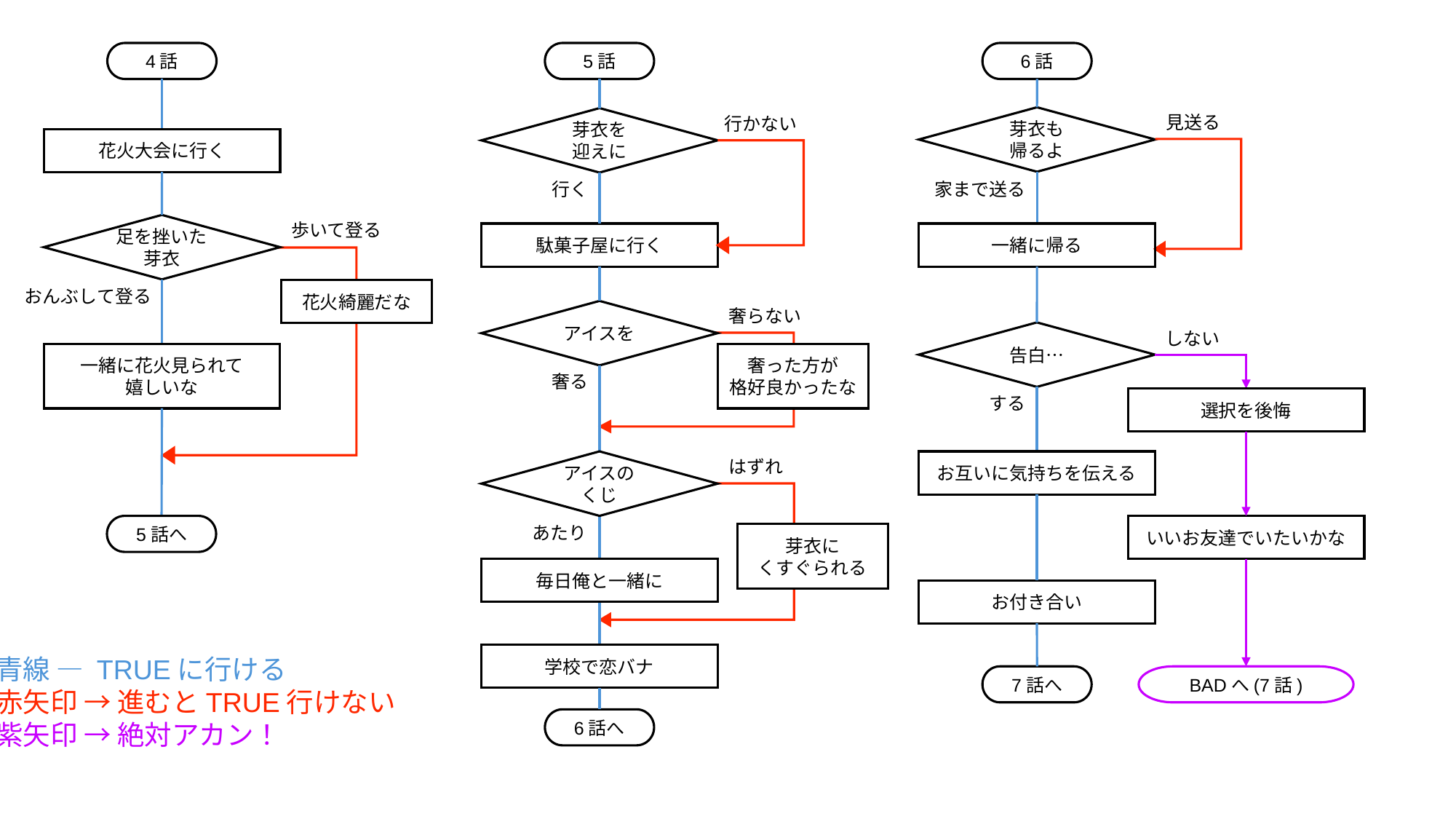

4話
5話
6話
見送る
行かない
芽衣も
帰るよ
芽衣を
迎えに
花火大会に行く

行く
家まで送る
歩いて登る
足を挫いた
芽衣
駄菓子屋に行く
一緒に帰る

おんぶして登る
花火綺麗だな

奢らない
アイスを
しない
告白…
一緒に花火見られて
嬉しいな
奢った方が
格好良かったな
奢る
する
選択を後悔
はずれ
アイスの
くじ
お互いに気持ちを伝える

5話へ
いいお友達でいたいかな
あたり
芽衣に
くすぐられる
毎日俺と一緒に
お付き合い
学校で恋バナ
青線 ― TRUEに行ける
赤矢印 → 進むとTRUE行けない
紫矢印 → 絶対アカン！
7話へ
BADへ(7話)
6話へ